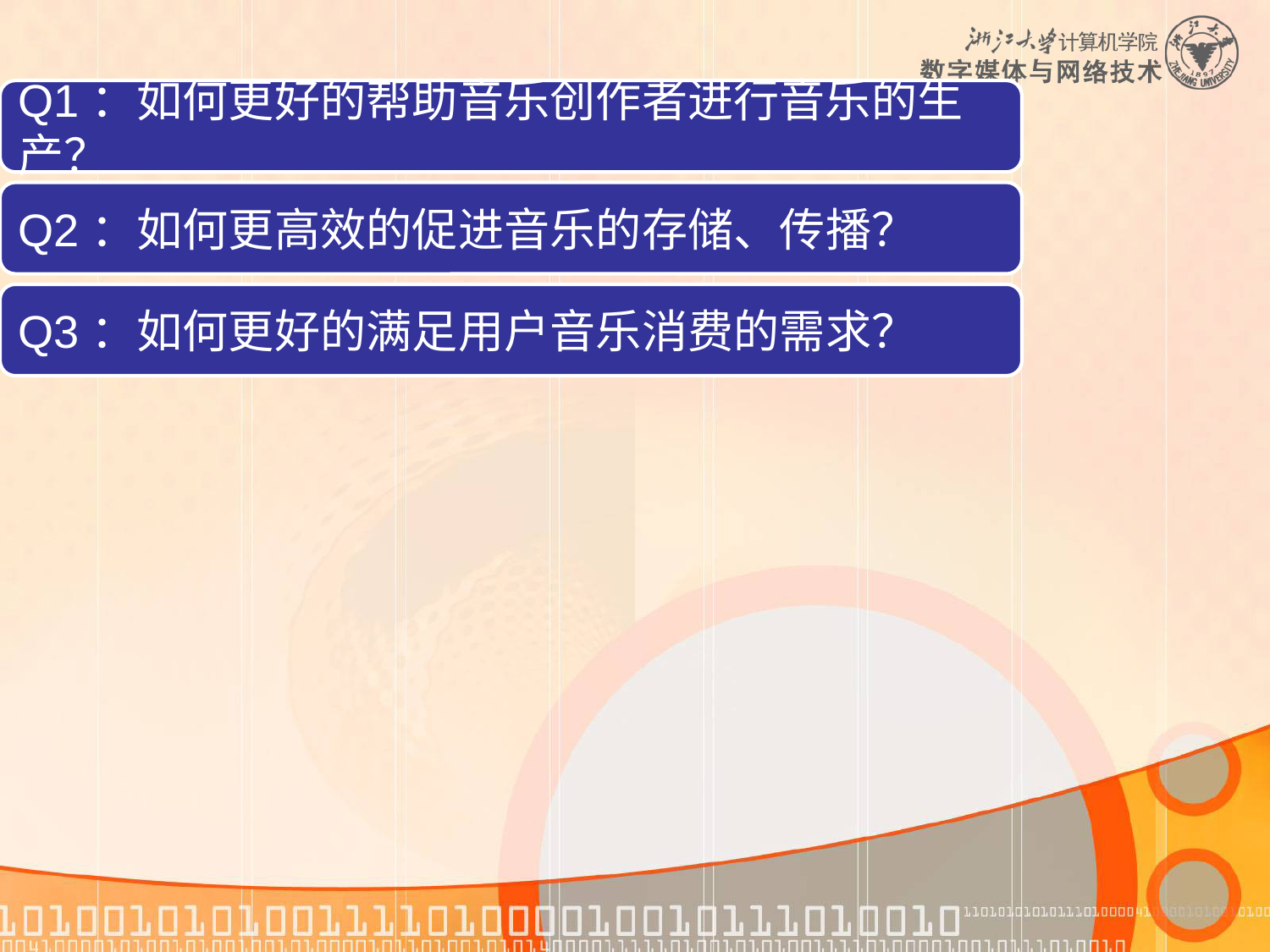

# 数字音乐技术研究
Q1：如何更好的帮助音乐创作者进行音乐的生产？
Q2：如何更高效的促进音乐的存储、传播？
Q3：如何更好的满足用户音乐消费的需求？